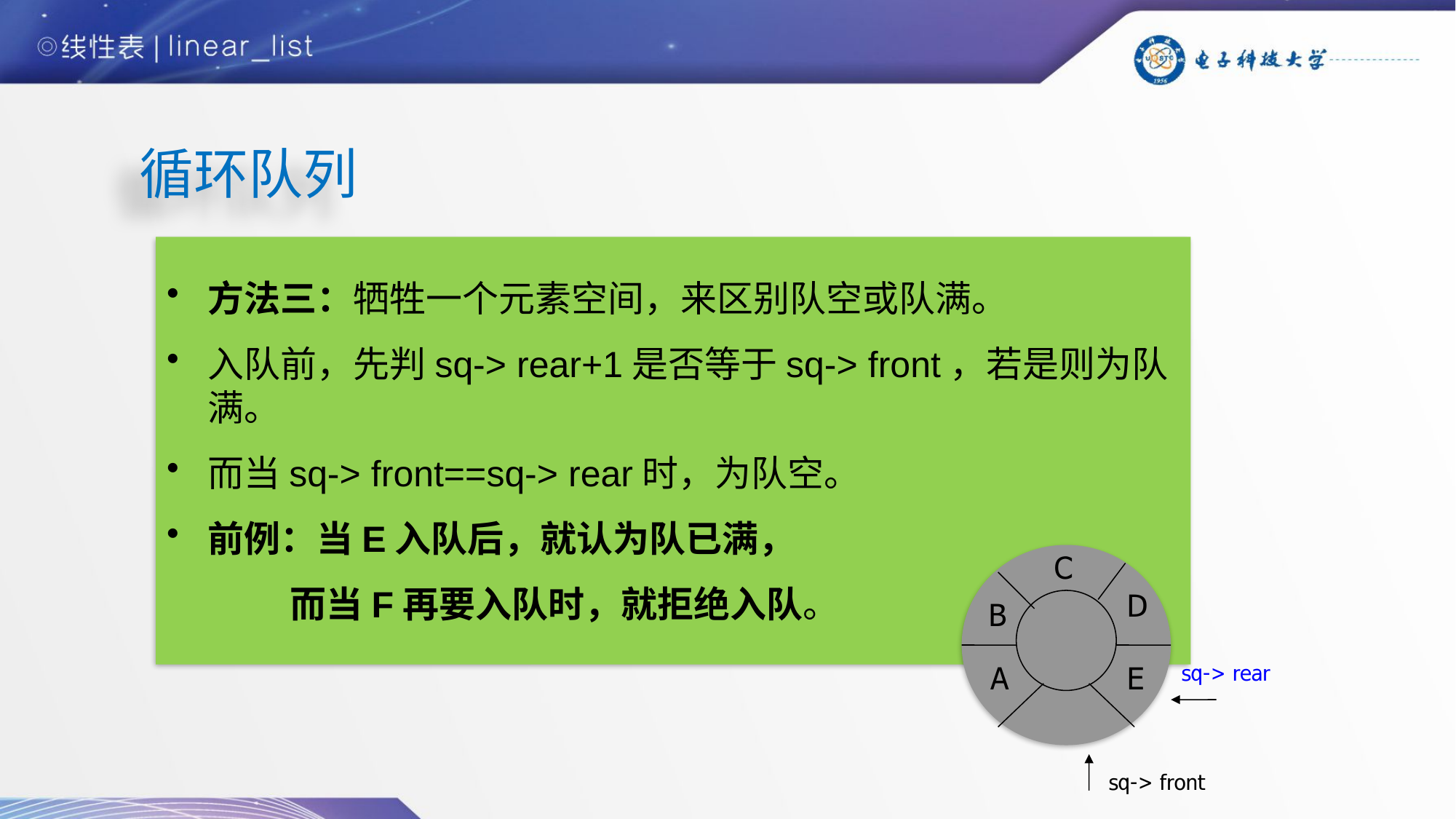

循环队列
方法三：牺牲一个元素空间，来区别队空或队满。
入队前，先判sq-> rear+1是否等于sq-> front，若是则为队满。
而当sq-> front==sq-> rear时，为队空。
前例：当E入队后，就认为队已满，
              而当F再要入队时，就拒绝入队。
C

D
B

A
E
sq-> rear

sq-> front